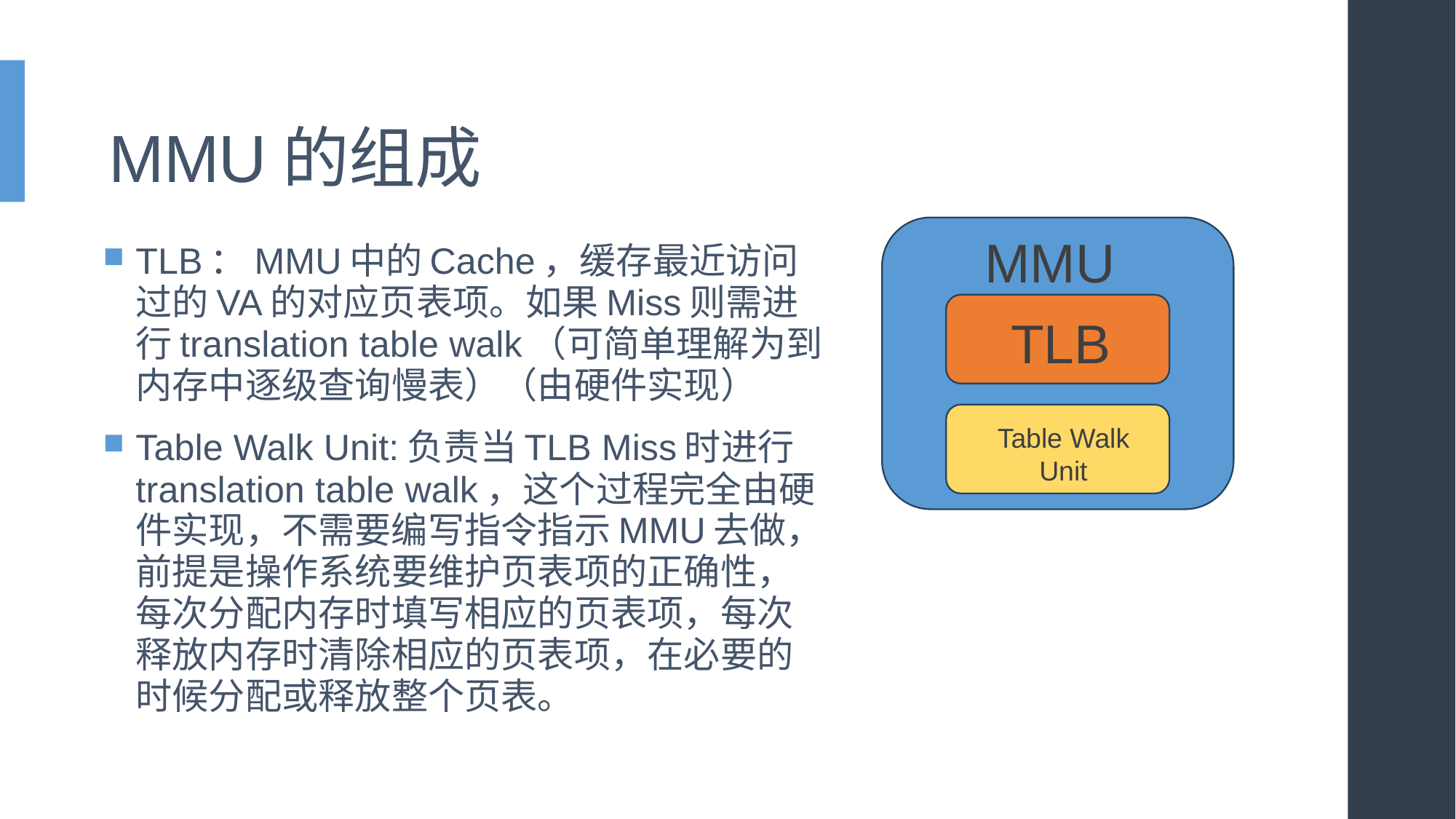

# MMU的组成

TLB：MMU中的Cache，缓存最近访问过的VA的对应页表项。如果Miss则需进行translation table walk（可简单理解为到内存中逐级查询慢表）（由硬件实现）
Table Walk Unit:负责当TLB Miss时进行translation table walk，这个过程完全由硬件实现，不需要编写指令指示MMU去做，前提是操作系统要维护页表项的正确性，每次分配内存时填写相应的页表项，每次释放内存时清除相应的页表项，在必要的时候分配或释放整个页表。

MMU

TLB

Table Walk Unit